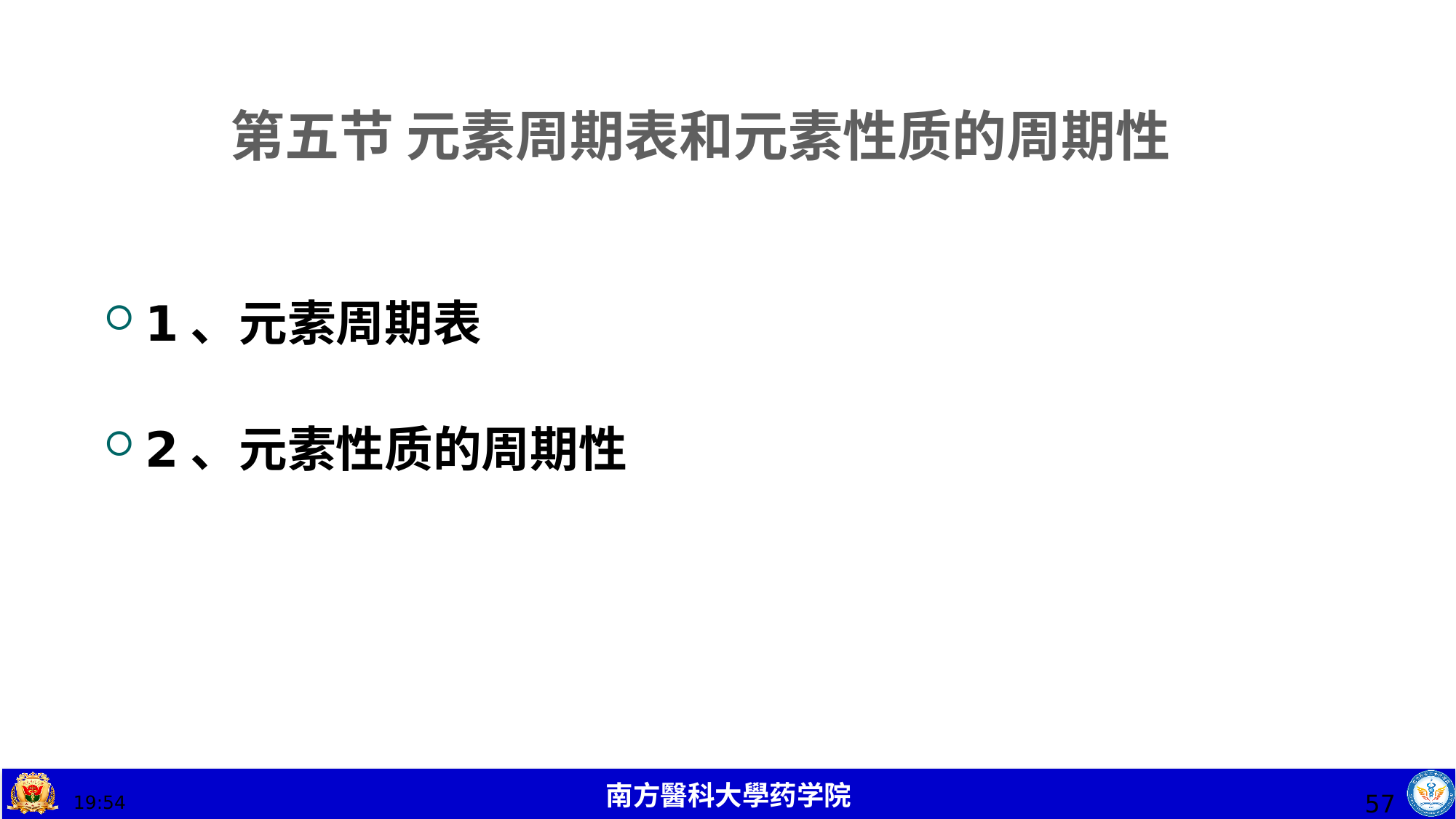

# 第五节 元素周期表和元素性质的周期性
1、元素周期表
2、元素性质的周期性
57
19:54